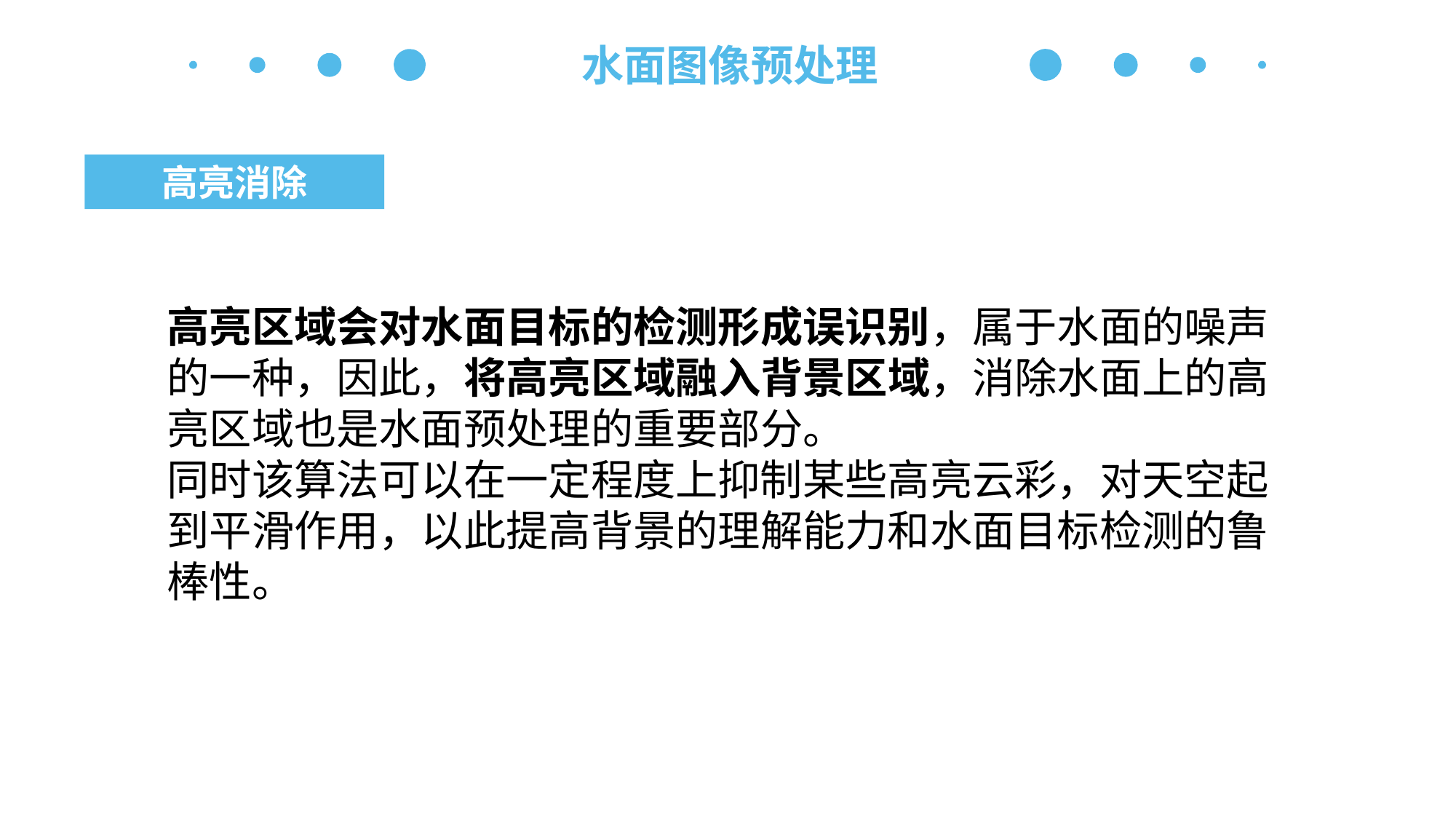

水面图像预处理

高亮消除
高亮区域会对水面目标的检测形成误识别，属于水面的噪声的一种，因此，将高亮区域融入背景区域，消除水面上的高亮区域也是水面预处理的重要部分。
同时该算法可以在一定程度上抑制某些高亮云彩，对天空起到平滑作用，以此提高背景的理解能力和水面目标检测的鲁棒性。